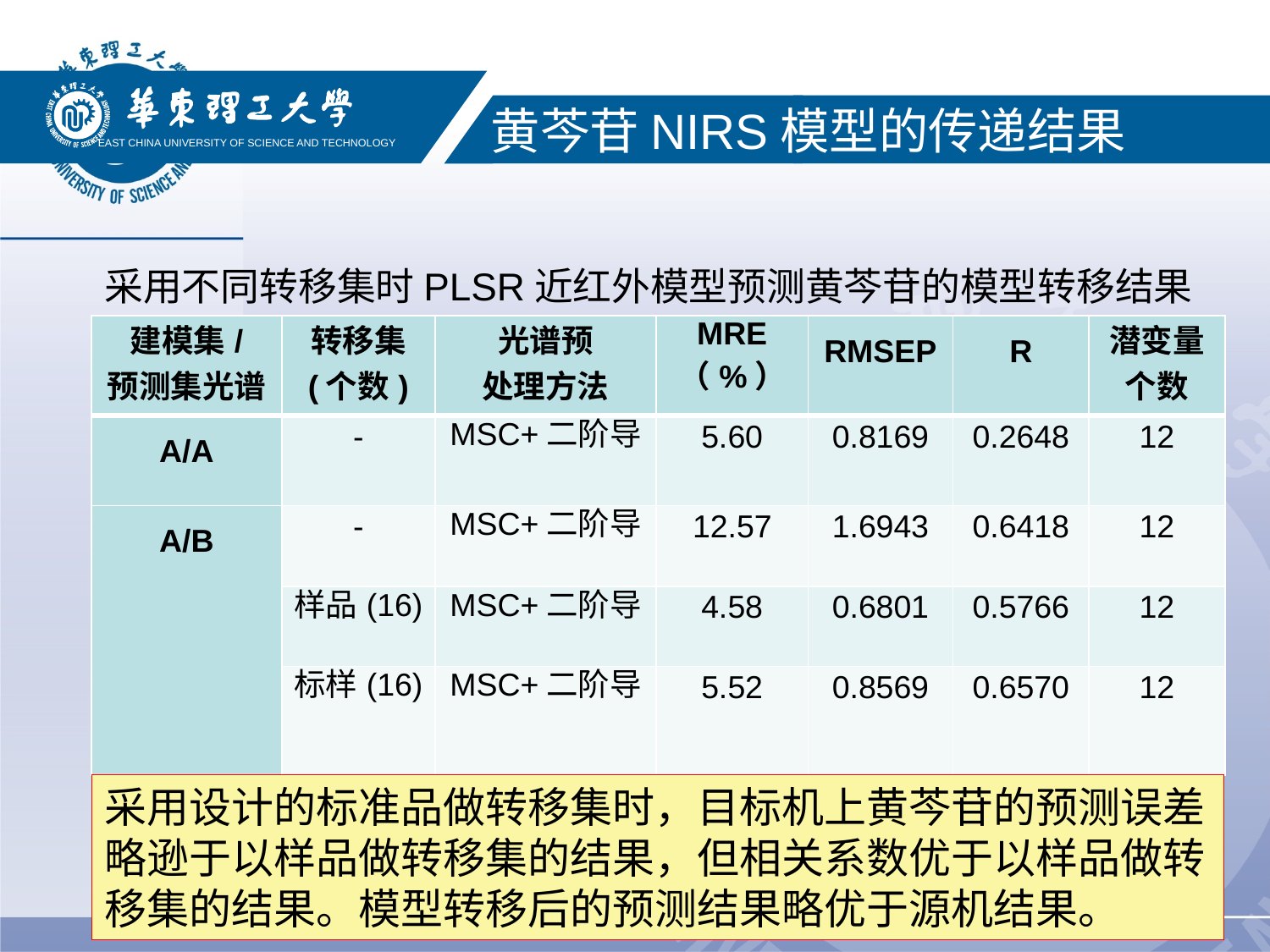

#

EAST CHINA UNIVERSITY OF SCIENCE AND TECHNOLOGY
黄芩苷NIRS模型的传递结果

采用不同转移集时PLSR近红外模型预测黄芩苷的模型转移结果
| 建模集/ 预测集光谱 | 转移集 (个数) | 光谱预 处理方法 | MRE （%） | RMSEP | R | 潜变量 个数 |
| --- | --- | --- | --- | --- | --- | --- |
| A/A | - | MSC+二阶导 | 5.60 | 0.8169 | 0.2648 | 12 |
| A/B | - | MSC+二阶导 | 12.57 | 1.6943 | 0.6418 | 12 |
|  | 样品(16) | MSC+二阶导 | 4.58 | 0.6801 | 0.5766 | 12 |
|  | 标样(16) | MSC+二阶导 | 5.52 | 0.8569 | 0.6570 | 12 |
采用设计的标准品做转移集时，目标机上黄芩苷的预测误差略逊于以样品做转移集的结果，但相关系数优于以样品做转移集的结果。模型转移后的预测结果略优于源机结果。